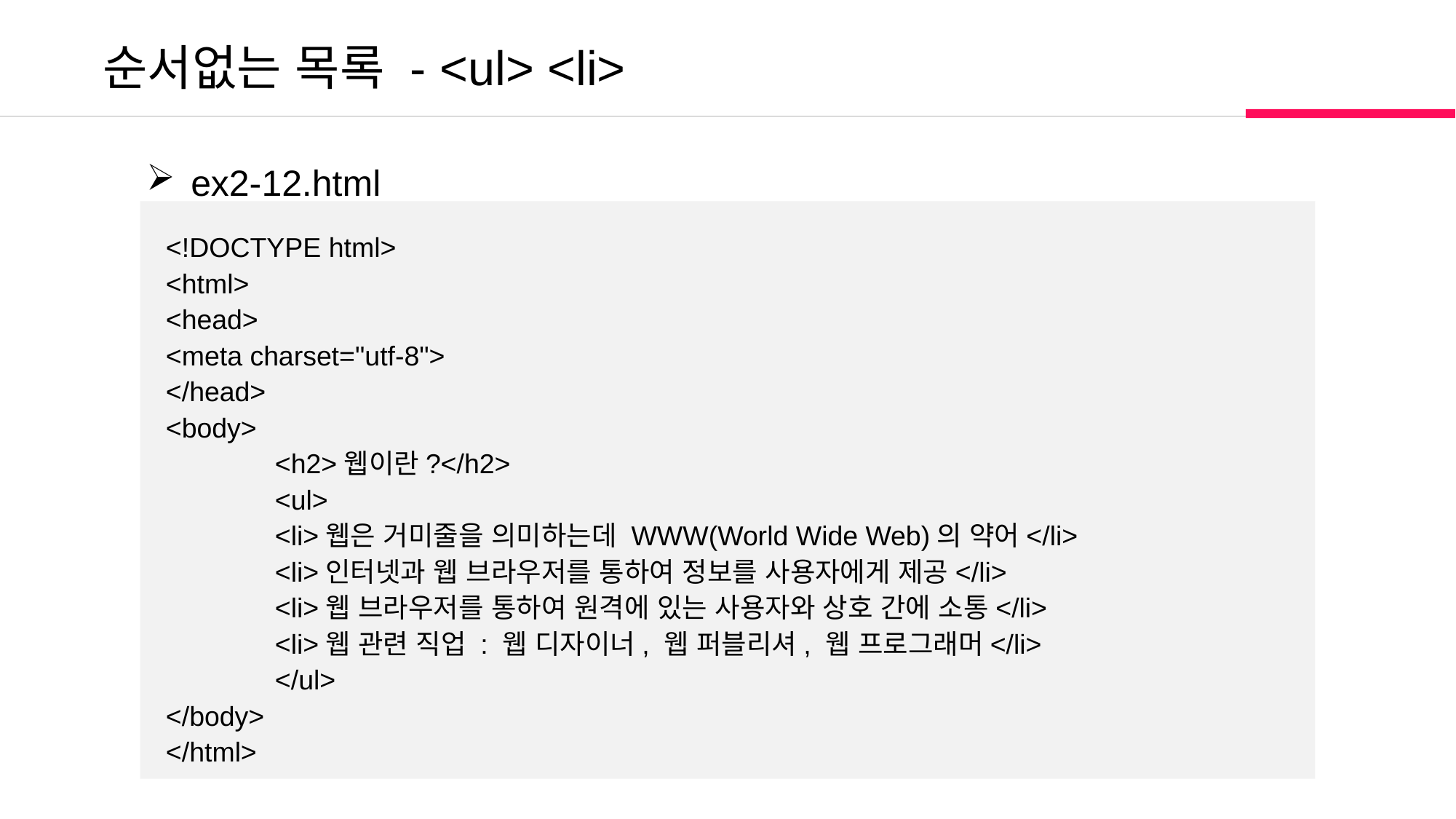

순서없는 목록 - <ul> <li>

 ex2-12.html
<!DOCTYPE html>
<html>
<head>
<meta charset="utf-8">
</head>
<body>
	<h2>웹이란?</h2>
	<ul>
	<li>웹은 거미줄을 의미하는데 WWW(World Wide Web)의 약어</li>
	<li>인터넷과 웹 브라우저를 통하여 정보를 사용자에게 제공</li>
	<li>웹 브라우저를 통하여 원격에 있는 사용자와 상호 간에 소통</li>
	<li>웹 관련 직업 : 웹 디자이너, 웹 퍼블리셔, 웹 프로그래머</li>
	</ul>
</body>
</html>